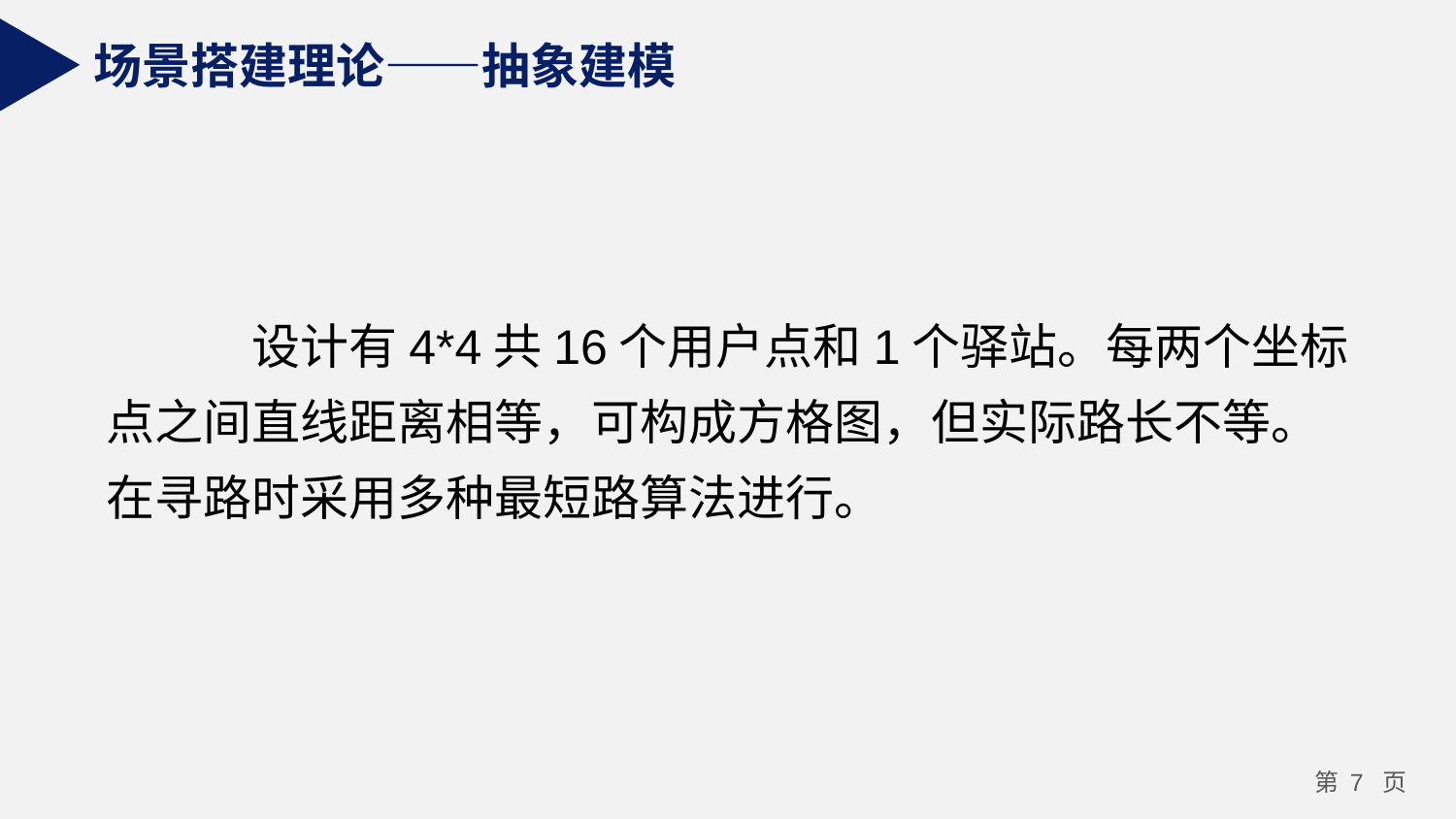

场景搭建理论——抽象建模
	设计有4*4共16个用户点和1个驿站。每两个坐标点之间直线距离相等，可构成方格图，但实际路长不等。在寻路时采用多种最短路算法进行。